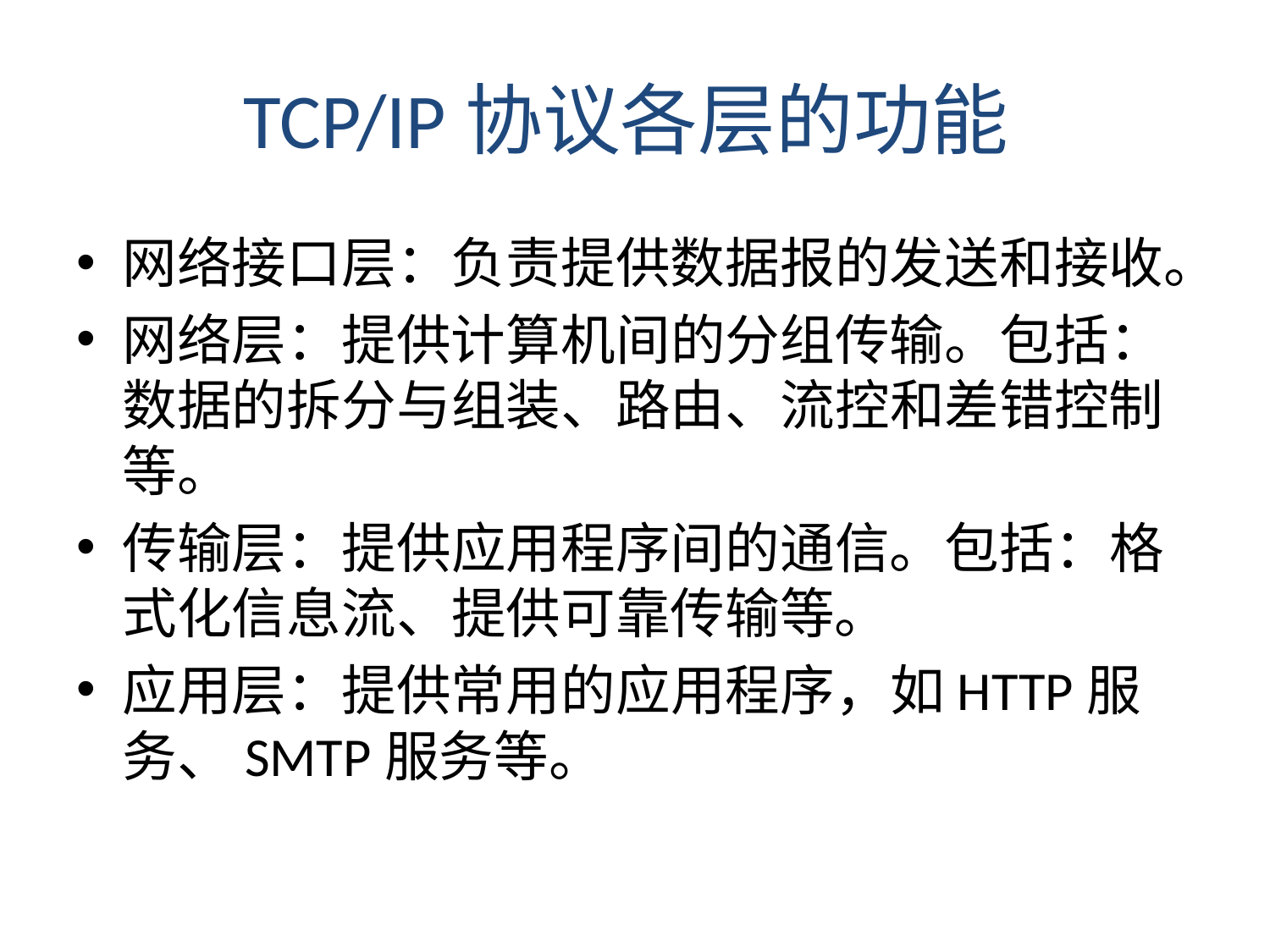

# TCP/IP协议各层的功能
网络接口层：负责提供数据报的发送和接收。
网络层：提供计算机间的分组传输。包括：数据的拆分与组装、路由、流控和差错控制等。
传输层：提供应用程序间的通信。包括：格式化信息流、提供可靠传输等。
应用层：提供常用的应用程序，如HTTP服务、SMTP服务等。